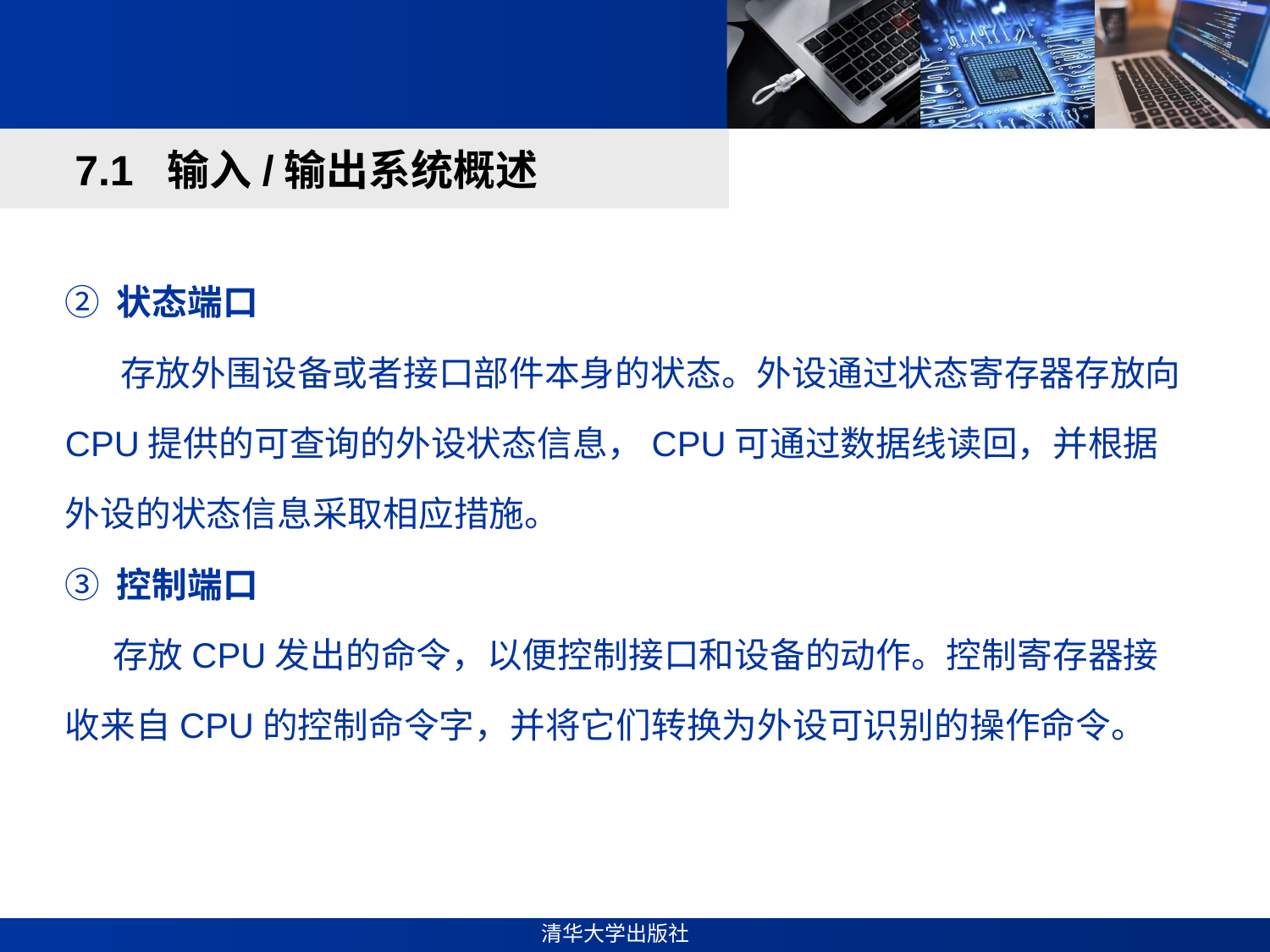

#
7.1  输入/输出系统概述
② 状态端口
      存放外围设备或者接口部件本身的状态。外设通过状态寄存器存放向CPU提供的可查询的外设状态信息，CPU可通过数据线读回，并根据外设的状态信息采取相应措施。
③ 控制端口
     存放CPU发出的命令，以便控制接口和设备的动作。控制寄存器接收来自CPU的控制命令字，并将它们转换为外设可识别的操作命令。